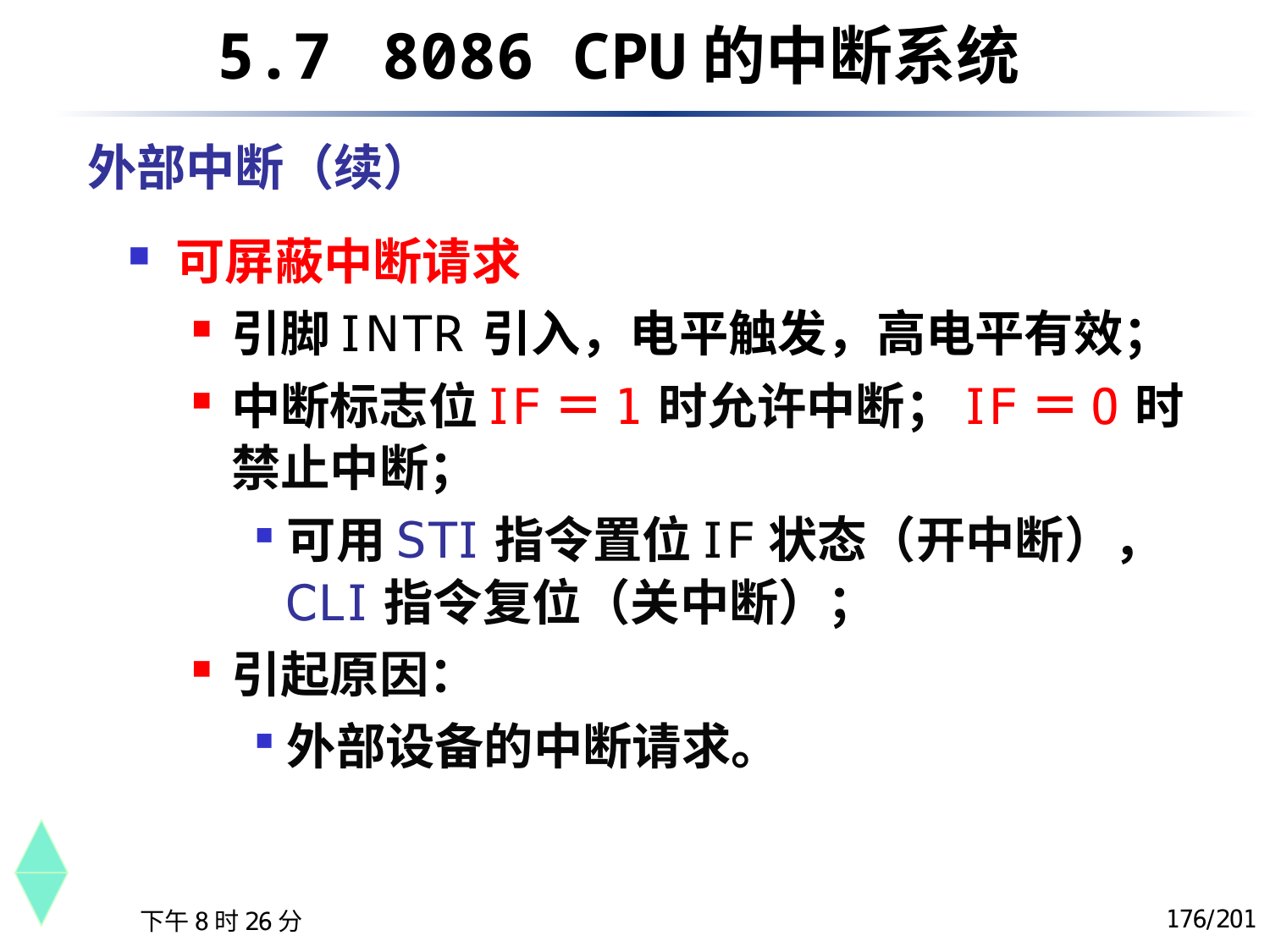

5.7	 8086 CPU的中断系统
外部中断（续）
可屏蔽中断请求
引脚INTR引入，电平触发，高电平有效；
中断标志位IF＝1时允许中断；IF＝0时禁止中断；
可用STI指令置位IF状态（开中断），CLI指令复位（关中断）；
引起原因：
外部设备的中断请求。
176/201
下午8时26分